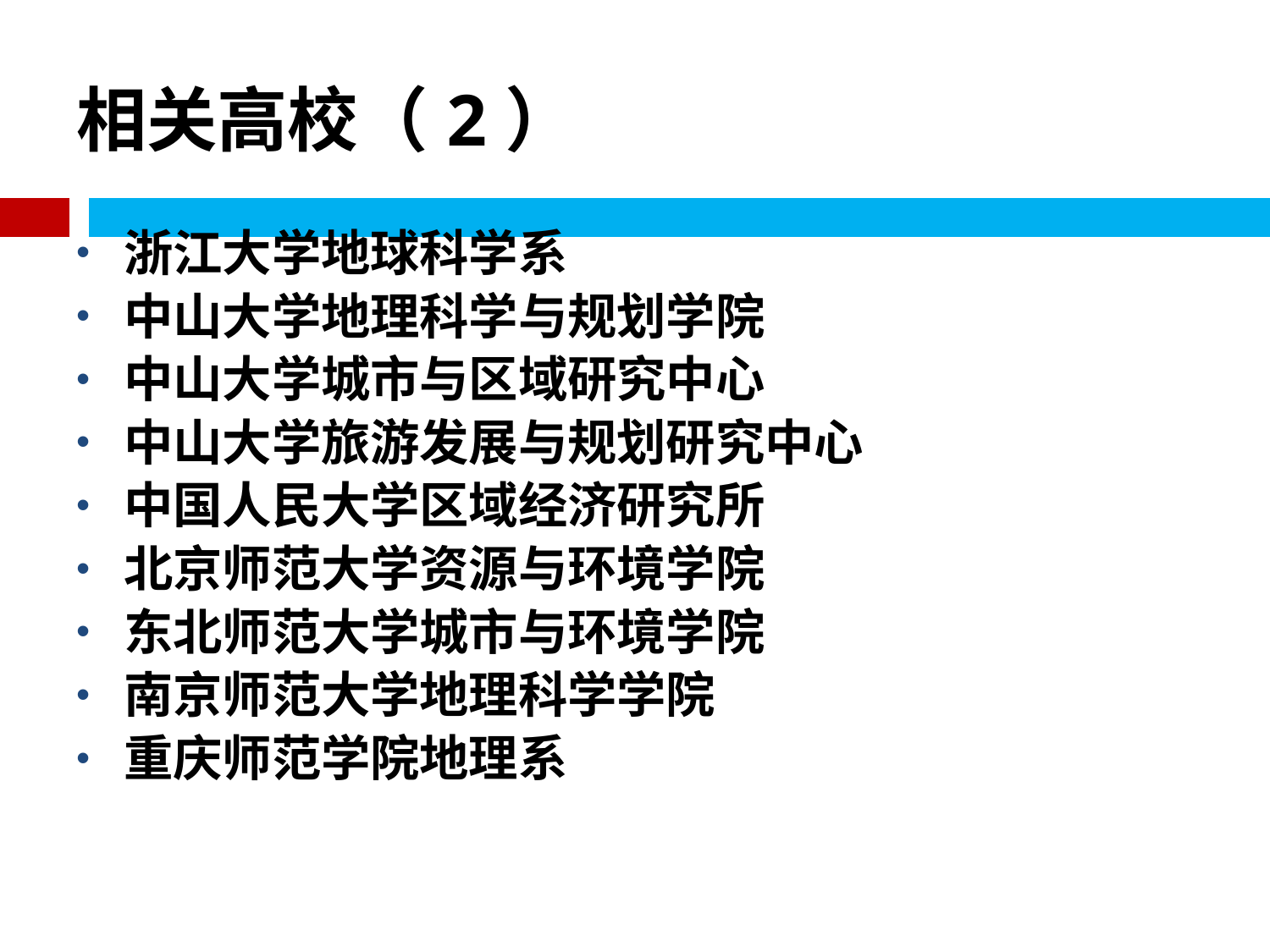

# 相关高校（2）
浙江大学地球科学系
中山大学地理科学与规划学院
中山大学城市与区域研究中心
中山大学旅游发展与规划研究中心
中国人民大学区域经济研究所
北京师范大学资源与环境学院
东北师范大学城市与环境学院
南京师范大学地理科学学院
重庆师范学院地理系